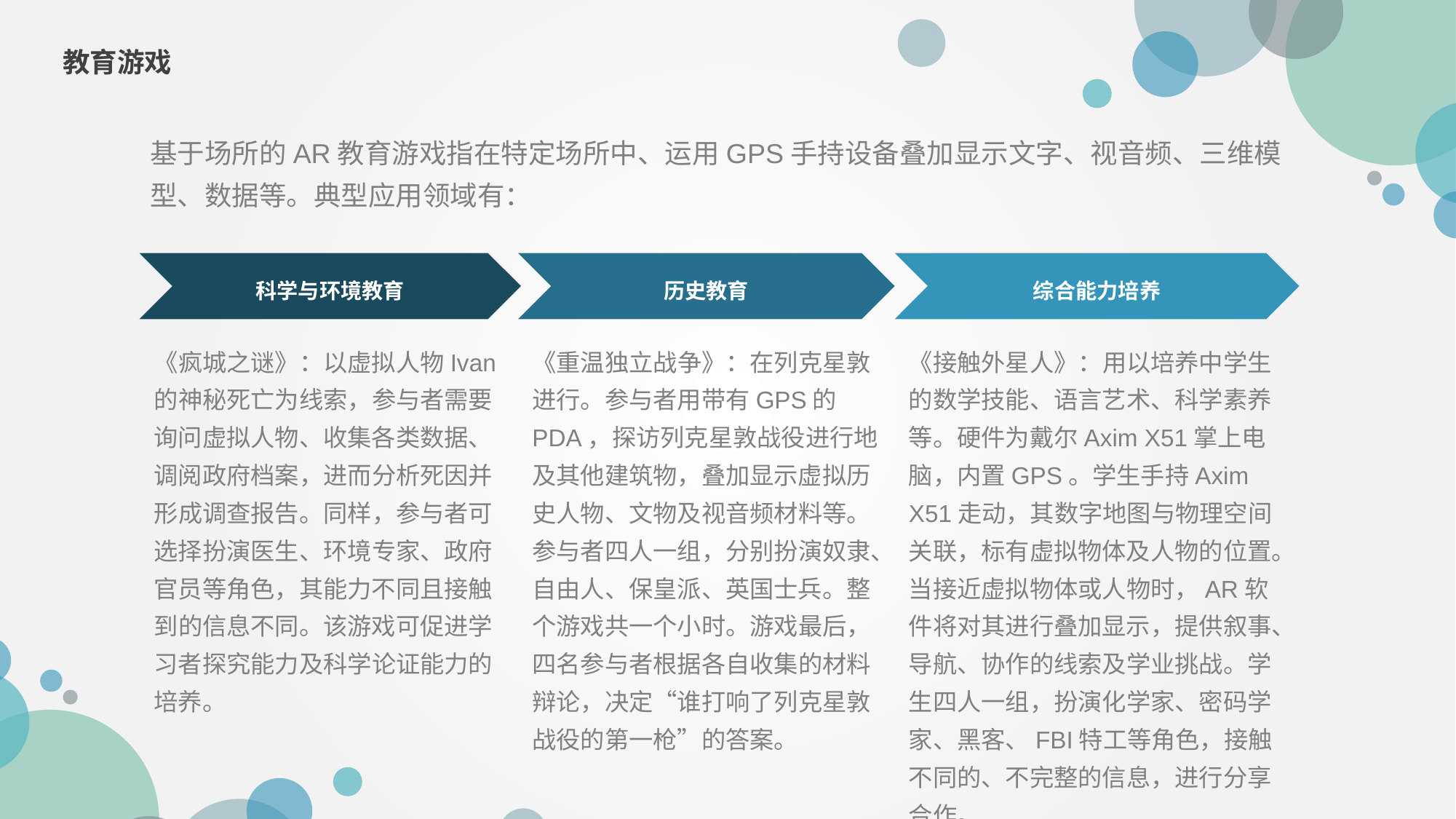

教育游戏
基于场所的AR教育游戏指在特定场所中、运用GPS手持设备叠加显示文字、视音频、三维模型、数据等。典型应用领域有：
科学与环境教育
历史教育
综合能力培养
《疯城之谜》：以虚拟人物Ivan的神秘死亡为线索，参与者需要询问虚拟人物、收集各类数据、调阅政府档案，进而分析死因并形成调查报告。同样，参与者可选择扮演医生、环境专家、政府官员等角色，其能力不同且接触到的信息不同。该游戏可促进学习者探究能力及科学论证能力的培养。
《重温独立战争》：在列克星敦进行。参与者用带有GPS的PDA，探访列克星敦战役进行地及其他建筑物，叠加显示虚拟历史人物、文物及视音频材料等。参与者四人一组，分别扮演奴隶、自由人、保皇派、英国士兵。整个游戏共一个小时。游戏最后，四名参与者根据各自收集的材料辩论，决定“谁打响了列克星敦战役的第一枪”的答案。
《接触外星人》：用以培养中学生的数学技能、语言艺术、科学素养等。硬件为戴尔Axim X51掌上电脑，内置GPS。学生手持Axim X51走动，其数字地图与物理空间关联，标有虚拟物体及人物的位置。当接近虚拟物体或人物时，AR软件将对其进行叠加显示，提供叙事、导航、协作的线索及学业挑战。学生四人一组，扮演化学家、密码学家、黑客、FBI特工等角色，接触不同的、不完整的信息，进行分享合作。